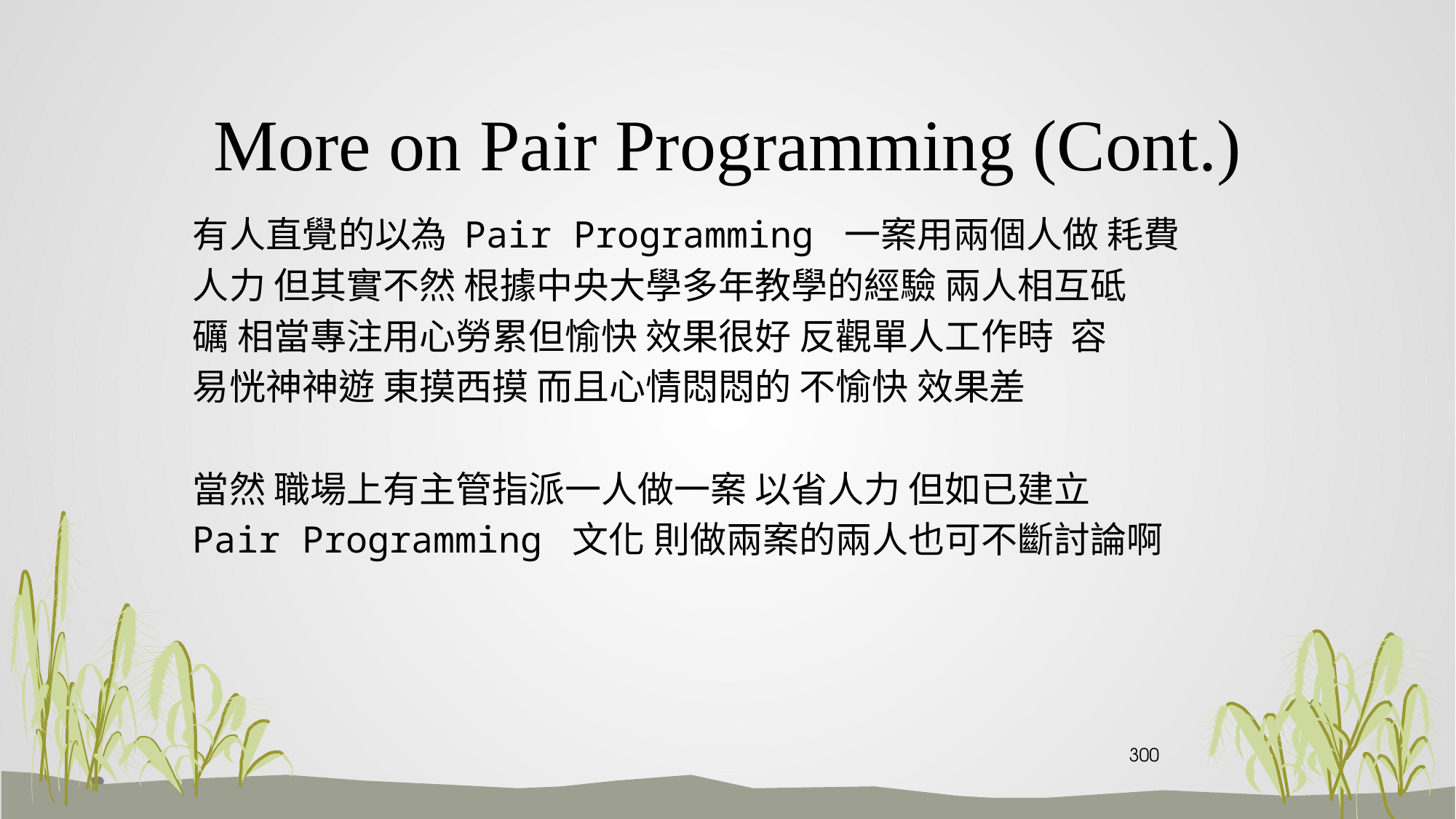

# More on Pair Programming (Cont.)
有人直覺的以為 Pair Programming 一案用兩個人做 耗費
人力 但其實不然 根據中央大學多年教學的經驗 兩人相互砥
礪 相當專注用心勞累但愉快 效果很好 反觀單人工作時  容
易恍神神遊 東摸西摸 而且心情悶悶的 不愉快 效果差

當然 職場上有主管指派一人做一案 以省人力 但如已建立
Pair Programming 文化 則做兩案的兩人也可不斷討論啊

300